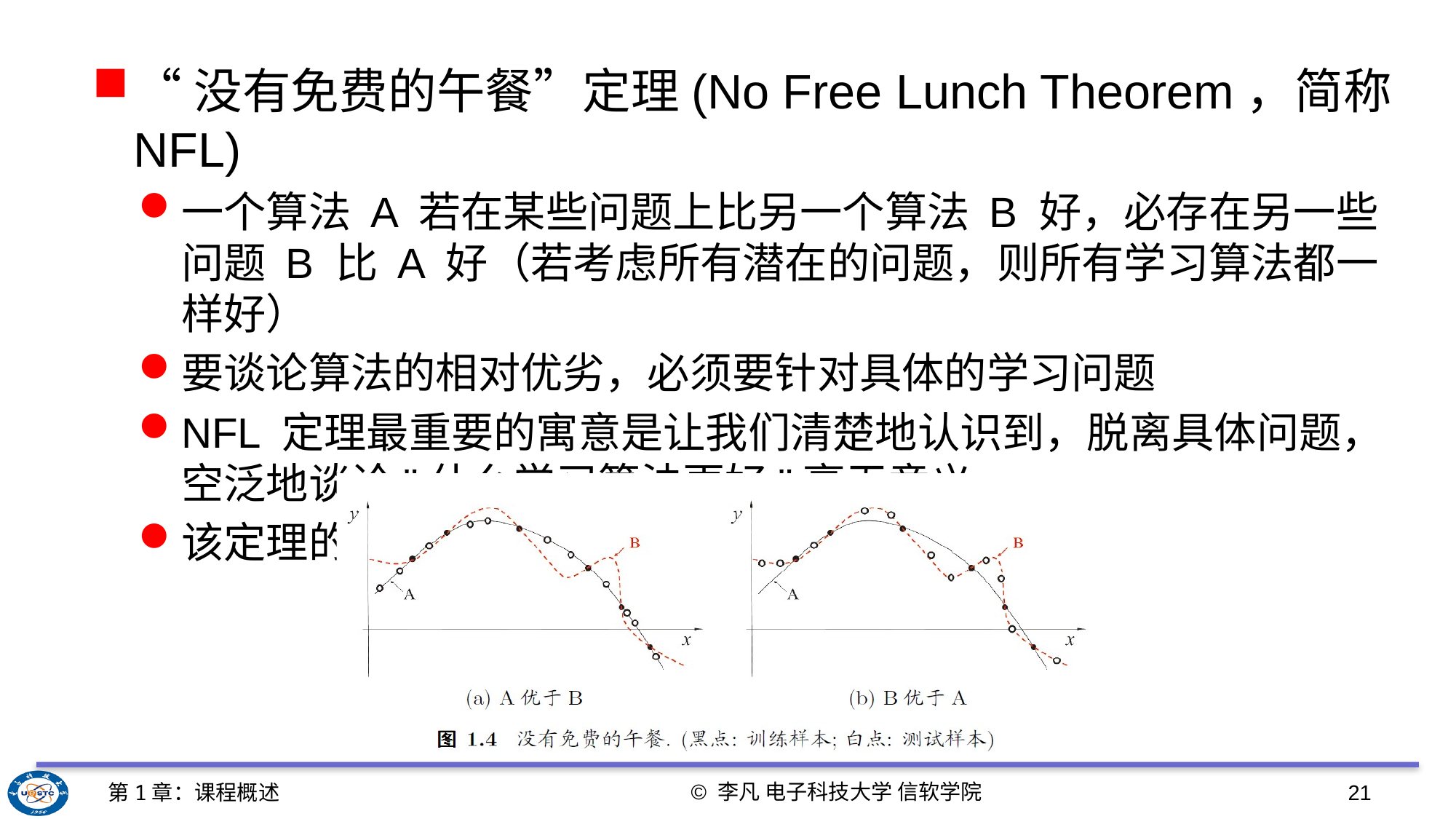

“没有免费的午餐”定理(No Free Lunch Theorem，简称NFL)
一个算法 A 若在某些问题上比另一个算法 B 好，必存在另一些问题 B 比 A 好（若考虑所有潜在的问题，则所有学习算法都一样好）
要谈论算法的相对优劣，必须要针对具体的学习问题
NFL 定理最重要的寓意是让我们清楚地认识到，脱离具体问题，空泛地谈论"什么学习算法更好"毫无意义
该定理的简化版本见课本P8，此处从略

© 李凡 电子科技大学 信软学院
第1章：课程概述
21